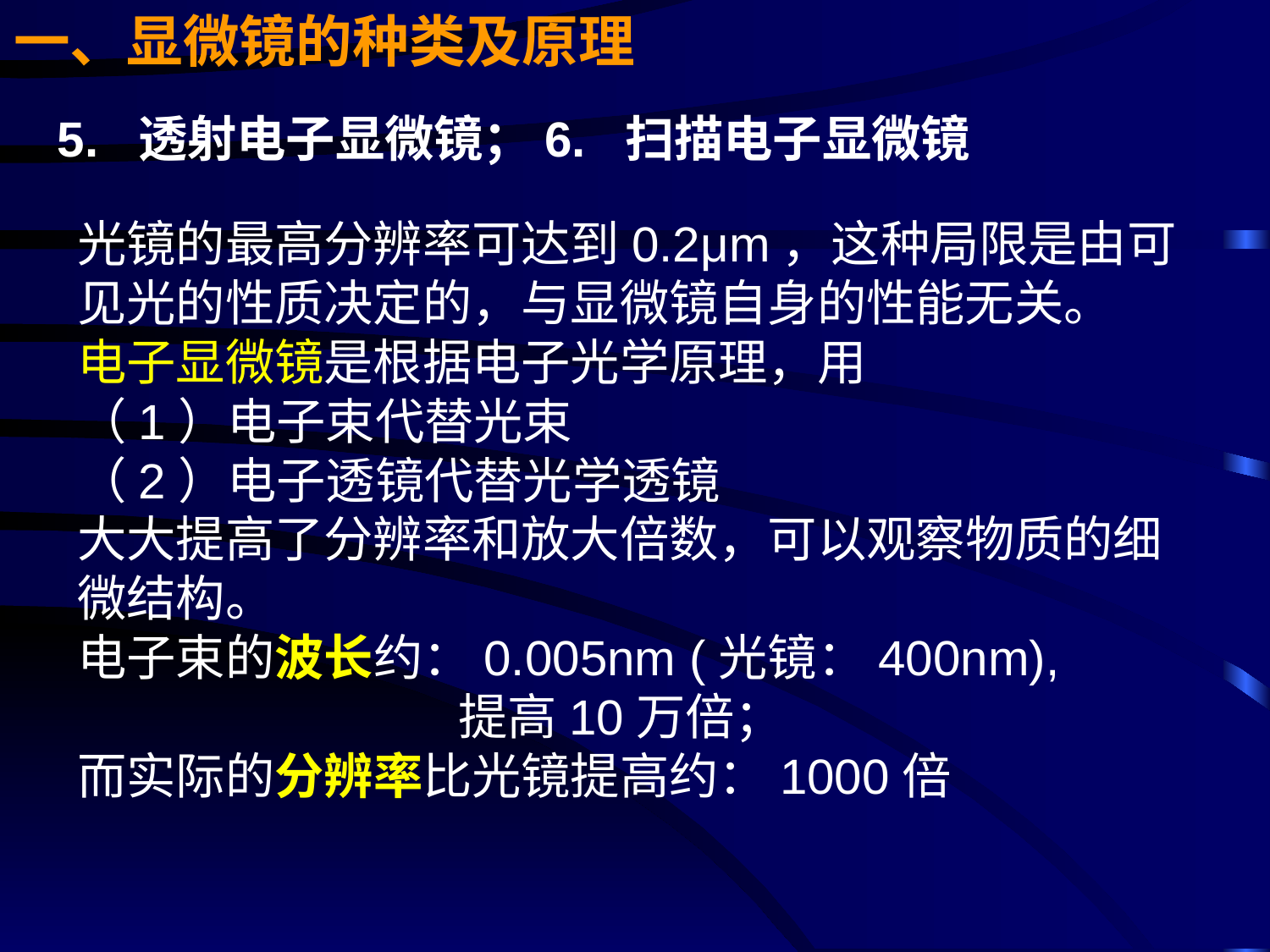

一、显微镜的种类及原理
5.  透射电子显微镜；6.  扫描电子显微镜
光镜的最高分辨率可达到0.2μm，这种局限是由可见光的性质决定的，与显微镜自身的性能无关。
电子显微镜是根据电子光学原理，用
（1）电子束代替光束
（2）电子透镜代替光学透镜
大大提高了分辨率和放大倍数，可以观察物质的细微结构。
电子束的波长约：0.005nm (光镜：400nm),
			提高10万倍；
而实际的分辨率比光镜提高约：1000倍